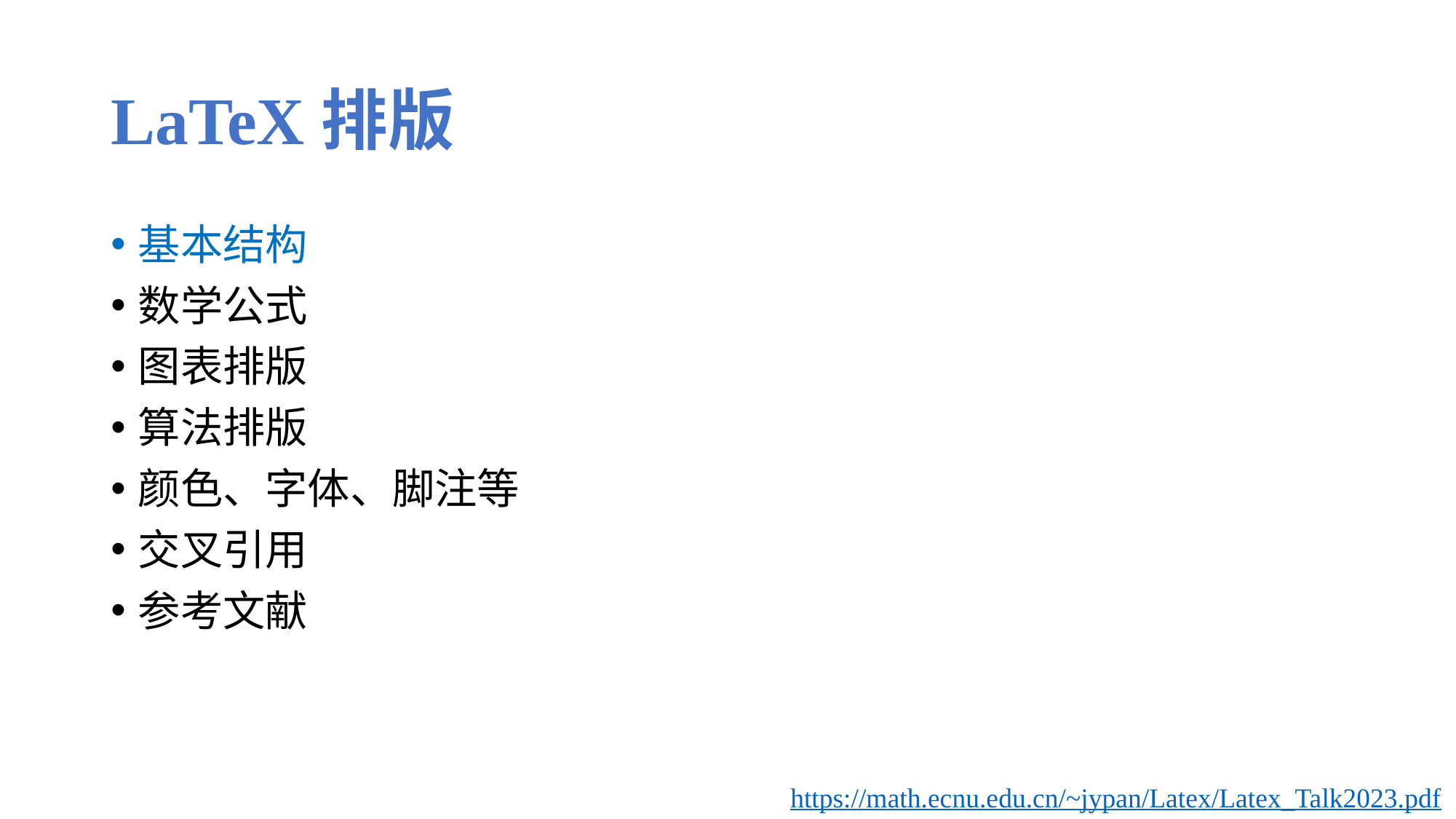

# LaTeX排版
基本结构
数学公式
图表排版
算法排版
颜色、字体、脚注等
交叉引用
参考文献

https://math.ecnu.edu.cn/~jypan/Latex/Latex_Talk2023.pdf